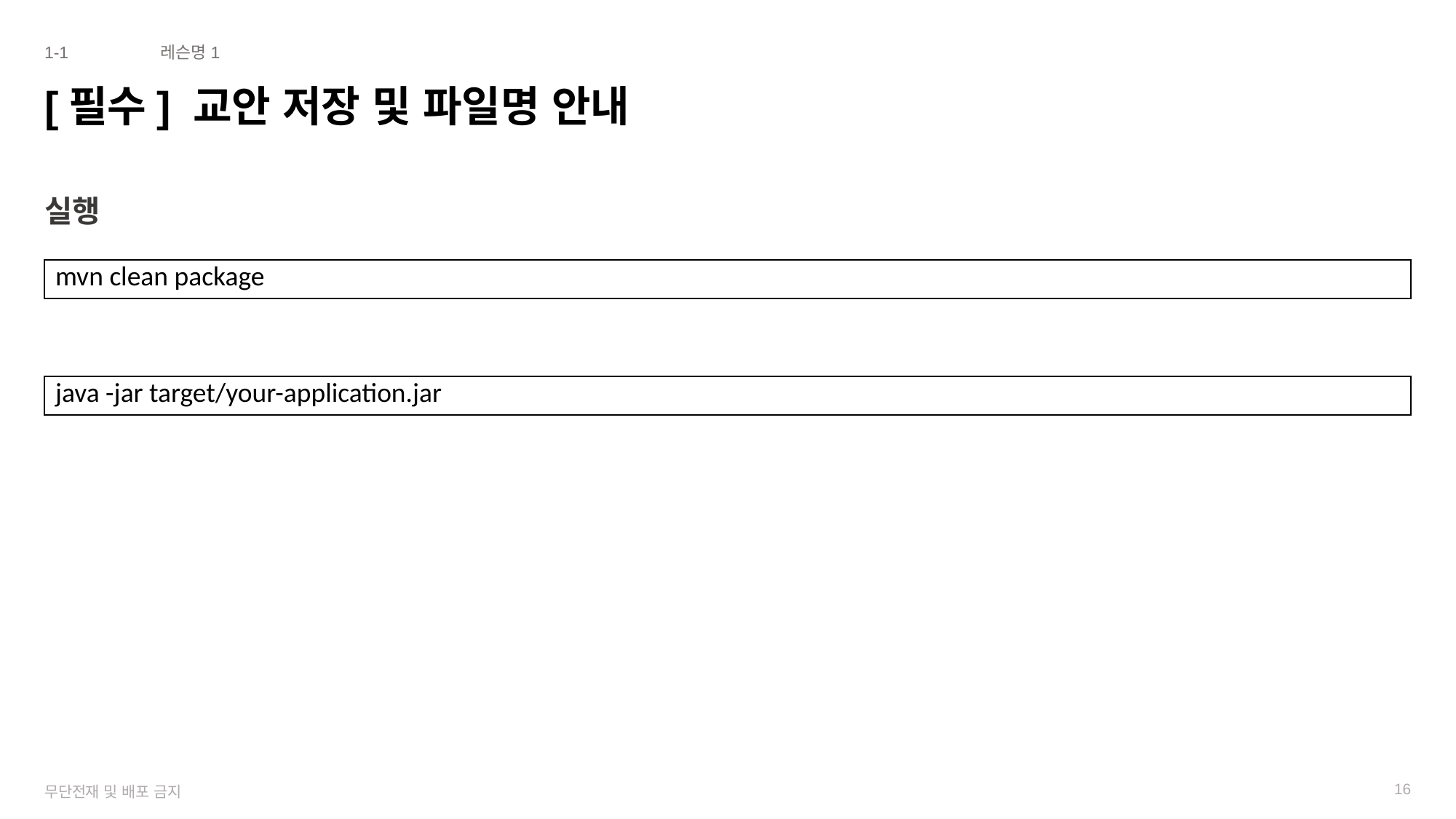

1-1
레슨명1
# [필수] 교안 저장 및 파일명 안내
실행

| mvn clean package |
| --- |
| java -jar target/your-application.jar |
| --- |
16